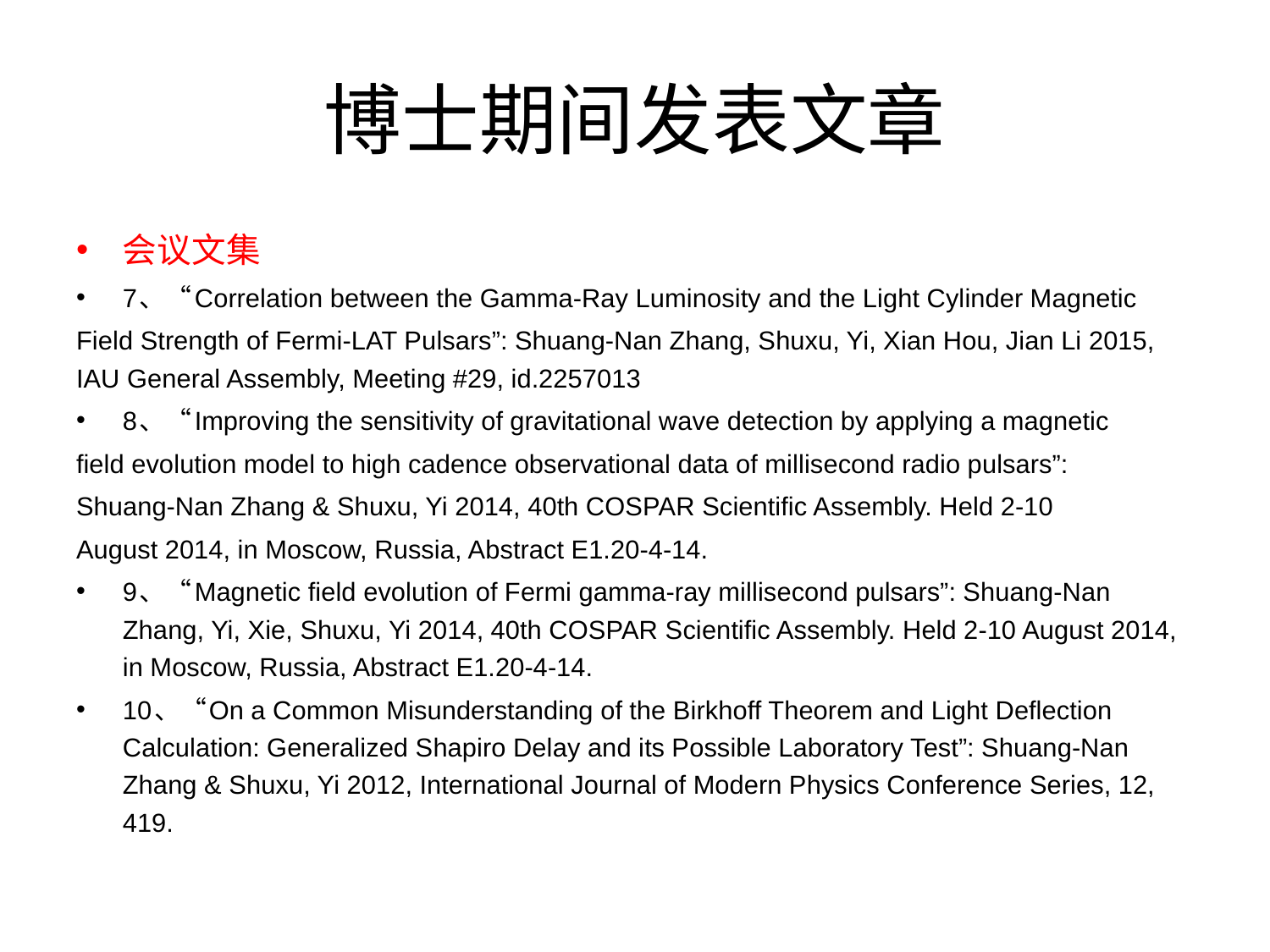

# 博士期间发表文章
会议文集
7、“Correlation between the Gamma-Ray Luminosity and the Light Cylinder Magnetic
Field Strength of Fermi-LAT Pulsars”: Shuang-Nan Zhang, Shuxu, Yi, Xian Hou, Jian Li 2015, IAU General Assembly, Meeting #29, id.2257013
8、“Improving the sensitivity of gravitational wave detection by applying a magnetic
field evolution model to high cadence observational data of millisecond radio pulsars”:
Shuang-Nan Zhang & Shuxu, Yi 2014, 40th COSPAR Scientific Assembly. Held 2-10
August 2014, in Moscow, Russia, Abstract E1.20-4-14.
9、“Magnetic field evolution of Fermi gamma-ray millisecond pulsars”: Shuang-Nan Zhang, Yi, Xie, Shuxu, Yi 2014, 40th COSPAR Scientific Assembly. Held 2-10 August 2014, in Moscow, Russia, Abstract E1.20-4-14.
10、“On a Common Misunderstanding of the Birkhoff Theorem and Light Deflection Calculation: Generalized Shapiro Delay and its Possible Laboratory Test”: Shuang-Nan Zhang & Shuxu, Yi 2012, International Journal of Modern Physics Conference Series, 12, 419.